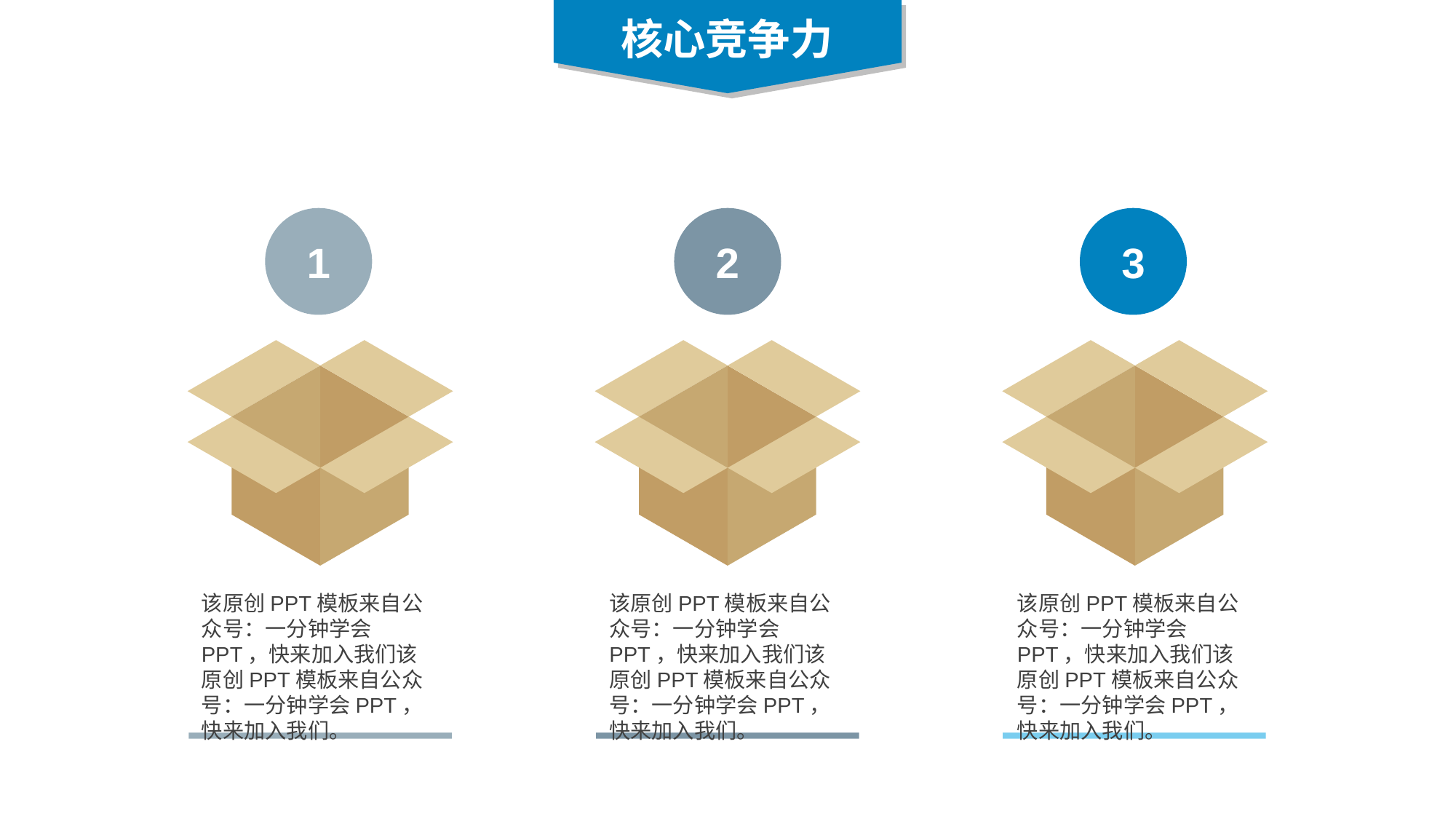

核心竞争力
1
2
3

该原创PPT模板来自公众号：一分钟学会PPT，快来加入我们该原创PPT模板来自公众号：一分钟学会PPT，快来加入我们。
该原创PPT模板来自公众号：一分钟学会PPT，快来加入我们该原创PPT模板来自公众号：一分钟学会PPT，快来加入我们。
该原创PPT模板来自公众号：一分钟学会PPT，快来加入我们该原创PPT模板来自公众号：一分钟学会PPT，快来加入我们。